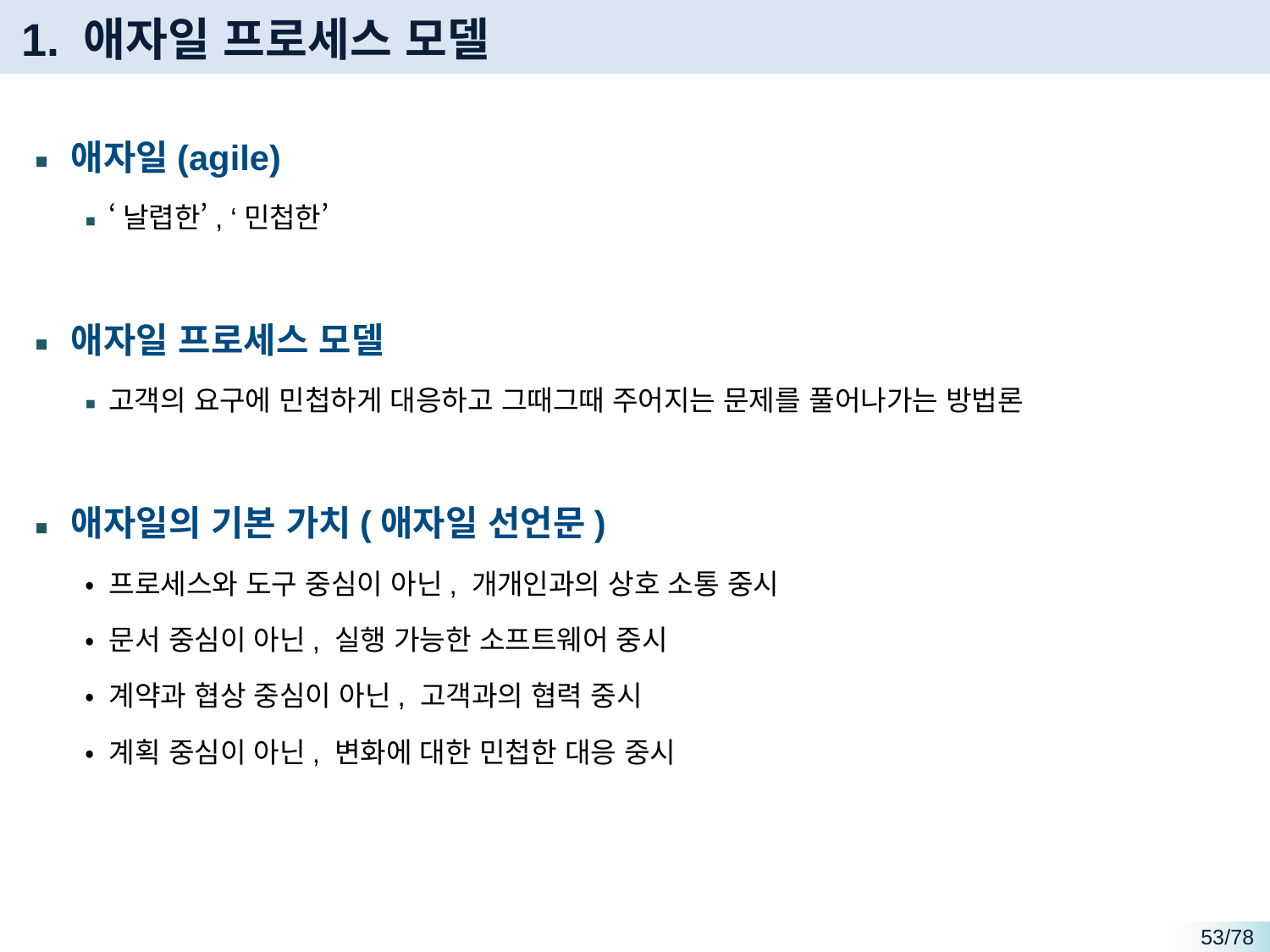

# 1. 애자일 프로세스 모델
애자일(agile)
‘날렵한’, ‘민첩한’

애자일 프로세스 모델
고객의 요구에 민첩하게 대응하고 그때그때 주어지는 문제를 풀어나가는 방법론

애자일의 기본 가치(애자일 선언문)
• 프로세스와 도구 중심이 아닌, 개개인과의 상호 소통 중시
• 문서 중심이 아닌, 실행 가능한 소프트웨어 중시
• 계약과 협상 중심이 아닌, 고객과의 협력 중시
• 계획 중심이 아닌, 변화에 대한 민첩한 대응 중시